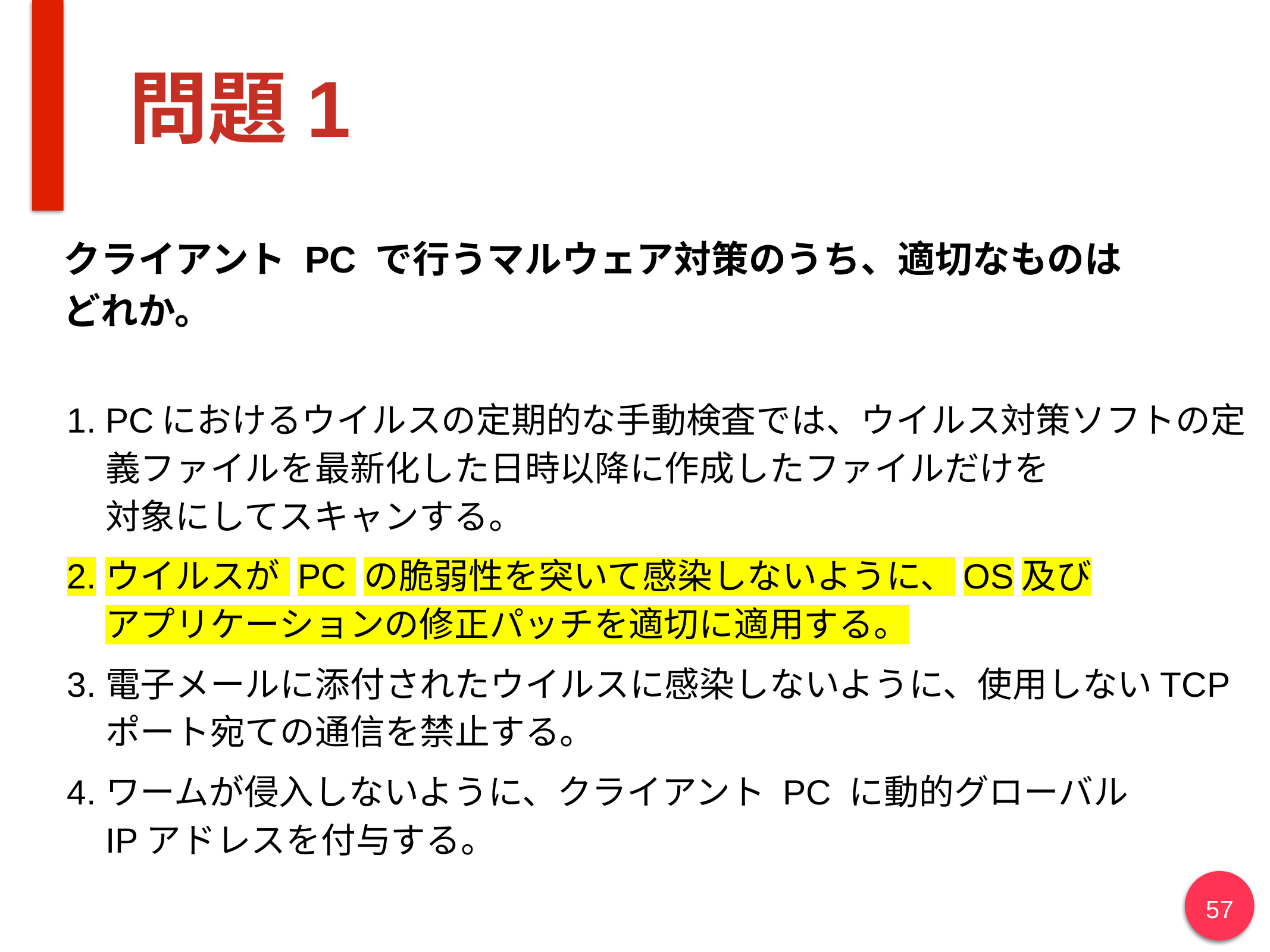

# 問題1
クライアント PC で行うマルウェア対策のうち、適切なものは
どれか。

PCにおけるウイルスの定期的な手動検査では、ウイルス対策ソフトの定義ファイルを最新化した日時以降に作成したファイルだけを
対象にしてスキャンする。
ウイルスが PC の脆弱性を突いて感染しないように、OS及び
アプリケーションの修正パッチを適切に適用する。
電子メールに添付されたウイルスに感染しないように、使用しないTCP ポート宛ての通信を禁止する。
ワームが侵入しないように、クライアント PC に動的グローバル
IPアドレスを付与する。
57